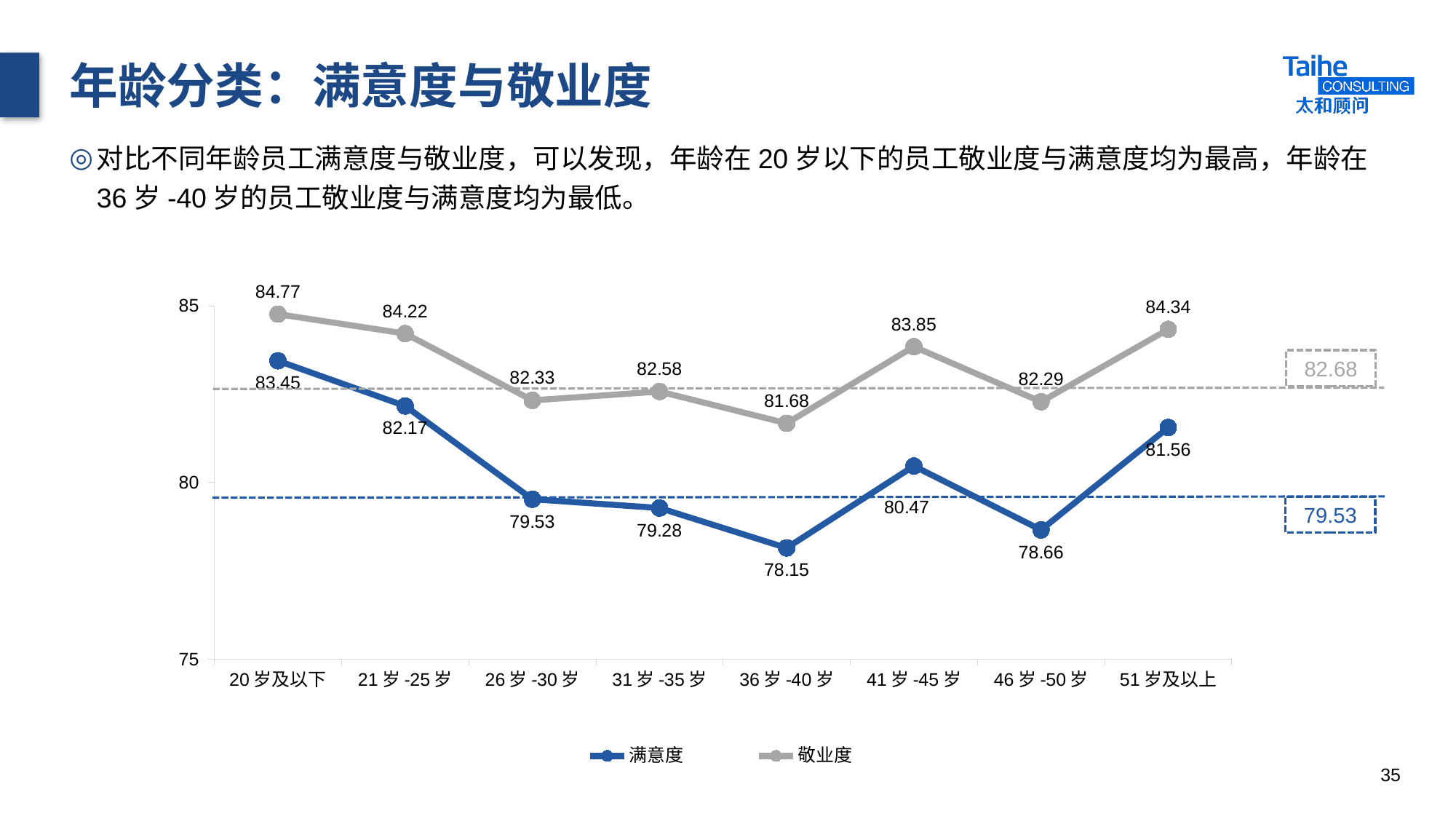

# 年龄分类：满意度与敬业度
对比不同年龄员工满意度与敬业度，可以发现，年龄在20岁以下的员工敬业度与满意度均为最高，年龄在36岁-40岁的员工敬业度与满意度均为最低。

### Chart

| Category | 满意度 | 敬业度 |
|---|---|---|
| 20岁及以下 | 83.45 | 84.77 |
| 21岁-25岁 | 82.17 | 84.22 |
| 26岁-30岁 | 79.53 | 82.33 |
| 31岁-35岁 | 79.28 | 82.58 |
| 36岁-40岁 | 78.15 | 81.68 |
| 41岁-45岁 | 80.47 | 83.85 |
| 46岁-50岁 | 78.66 | 82.29 |
| 51岁及以上 | 81.56 | 84.34 |
82.68
79.53
35